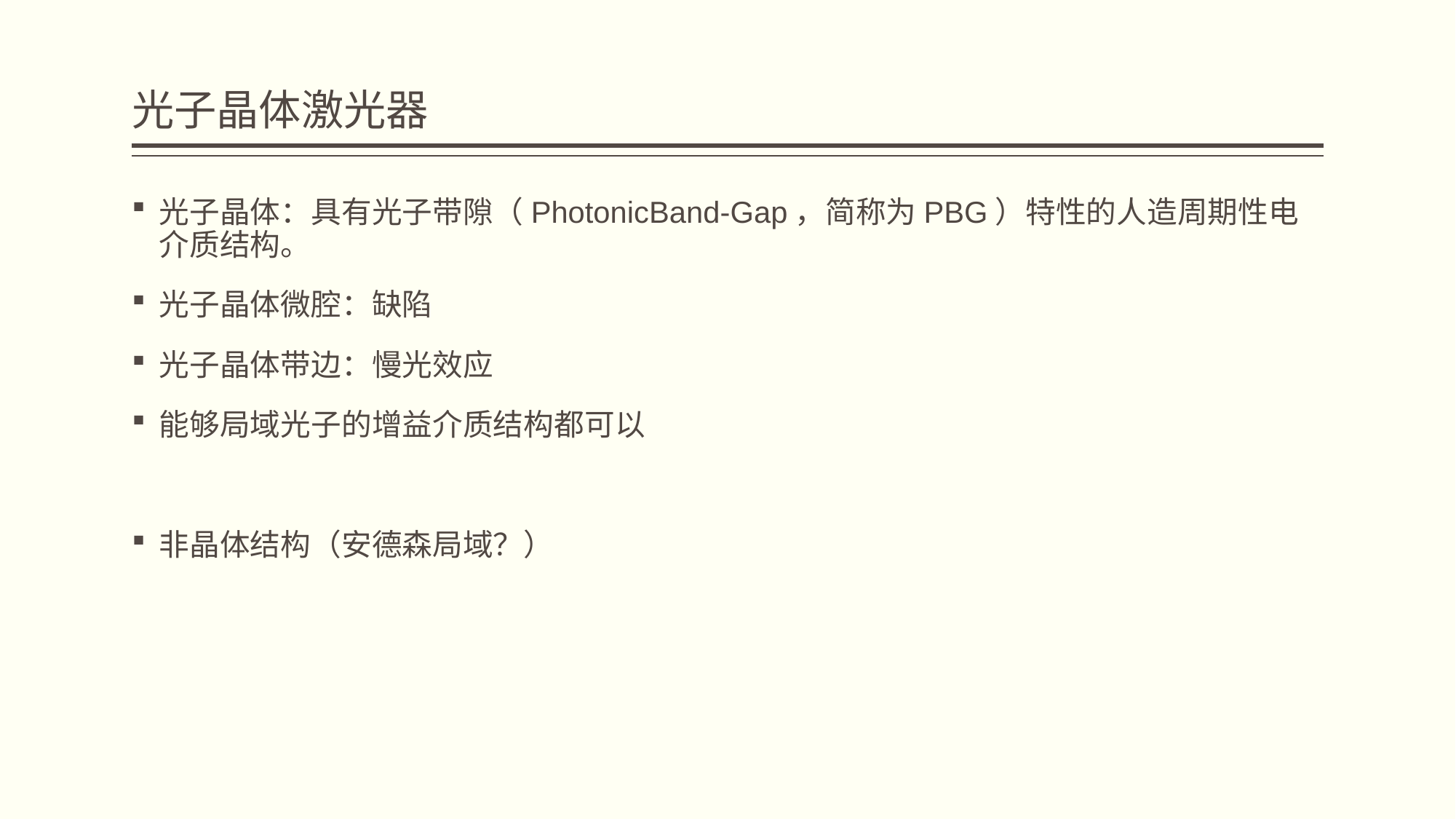

# 光子晶体激光器
光子晶体：具有光子带隙（PhotonicBand-Gap，简称为PBG）特性的人造周期性电介质结构。
光子晶体微腔：缺陷
光子晶体带边：慢光效应
能够局域光子的增益介质结构都可以

非晶体结构（安德森局域？）